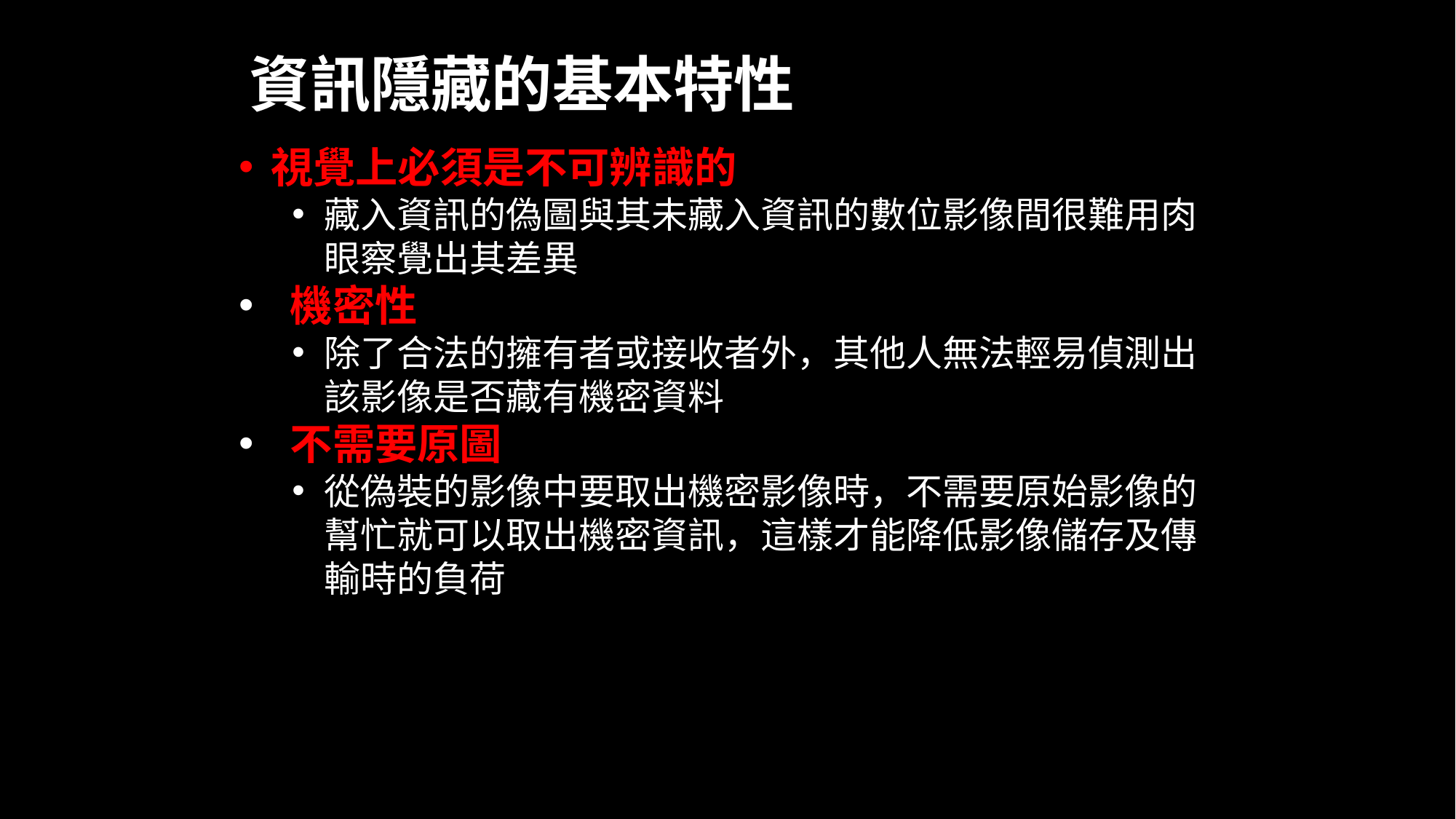

資訊隱藏的基本特性
視覺上必須是不可辨識的
藏入資訊的偽圖與其未藏入資訊的數位影像間很難用肉眼察覺出其差異
 機密性
除了合法的擁有者或接收者外，其他人無法輕易偵測出該影像是否藏有機密資料
 不需要原圖
從偽裝的影像中要取出機密影像時，不需要原始影像的幫忙就可以取出機密資訊，這樣才能降低影像儲存及傳輸時的負荷